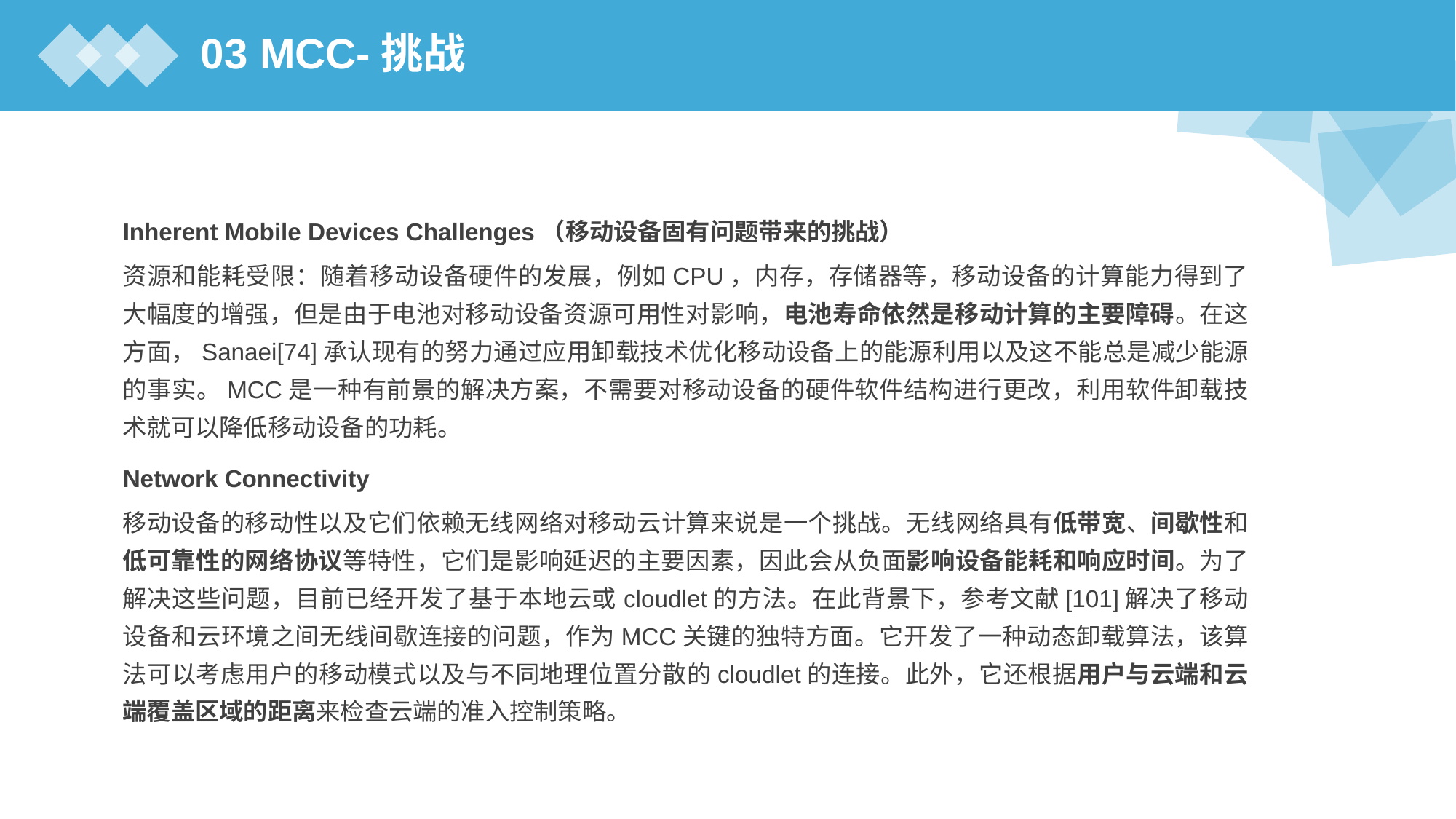

03 MCC-挑战
Inherent Mobile Devices Challenges（移动设备固有问题带来的挑战）
资源和能耗受限：随着移动设备硬件的发展，例如CPU，内存，存储器等，移动设备的计算能力得到了大幅度的增强，但是由于电池对移动设备资源可用性对影响，电池寿命依然是移动计算的主要障碍。在这方面，Sanaei[74]承认现有的努力通过应用卸载技术优化移动设备上的能源利用以及这不能总是减少能源的事实。MCC是一种有前景的解决方案，不需要对移动设备的硬件软件结构进行更改，利用软件卸载技术就可以降低移动设备的功耗。
Network Connectivity
移动设备的移动性以及它们依赖无线网络对移动云计算来说是一个挑战。无线网络具有低带宽、间歇性和低可靠性的网络协议等特性，它们是影响延迟的主要因素，因此会从负面影响设备能耗和响应时间。为了解决这些问题，目前已经开发了基于本地云或cloudlet的方法。在此背景下，参考文献[101]解决了移动设备和云环境之间无线间歇连接的问题，作为MCC关键的独特方面。它开发了一种动态卸载算法，该算法可以考虑用户的移动模式以及与不同地理位置分散的cloudlet的连接。此外，它还根据用户与云端和云端覆盖区域的距离来检查云端的准入控制策略。